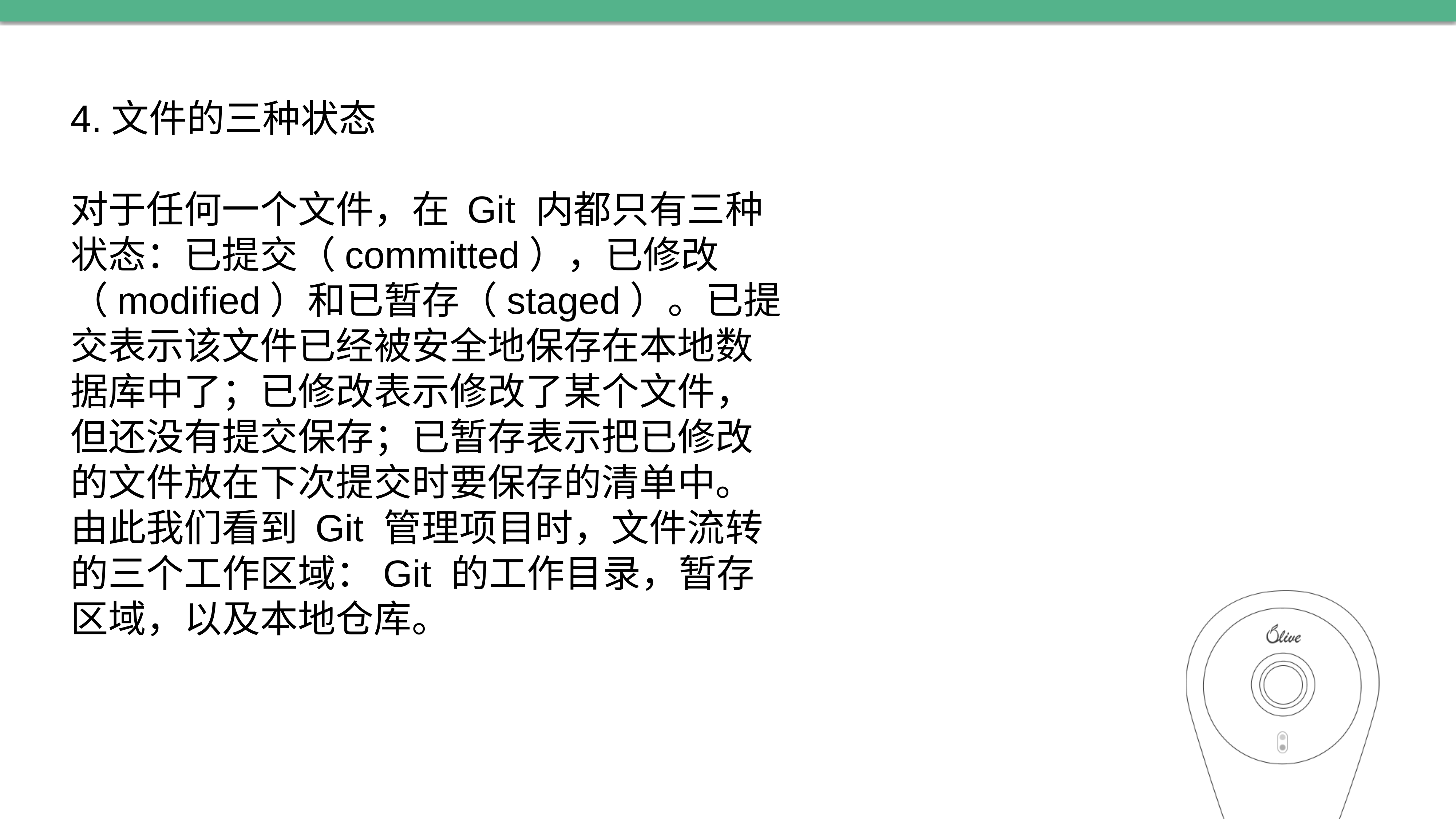

4.文件的三种状态

对于任何一个文件，在 Git 内都只有三种状态：已提交（committed），已修改（modified）和已暂存（staged）。已提交表示该文件已经被安全地保存在本地数据库中了；已修改表示修改了某个文件，但还没有提交保存；已暂存表示把已修改的文件放在下次提交时要保存的清单中。
由此我们看到 Git 管理项目时，文件流转的三个工作区域：Git 的工作目录，暂存区域，以及本地仓库。